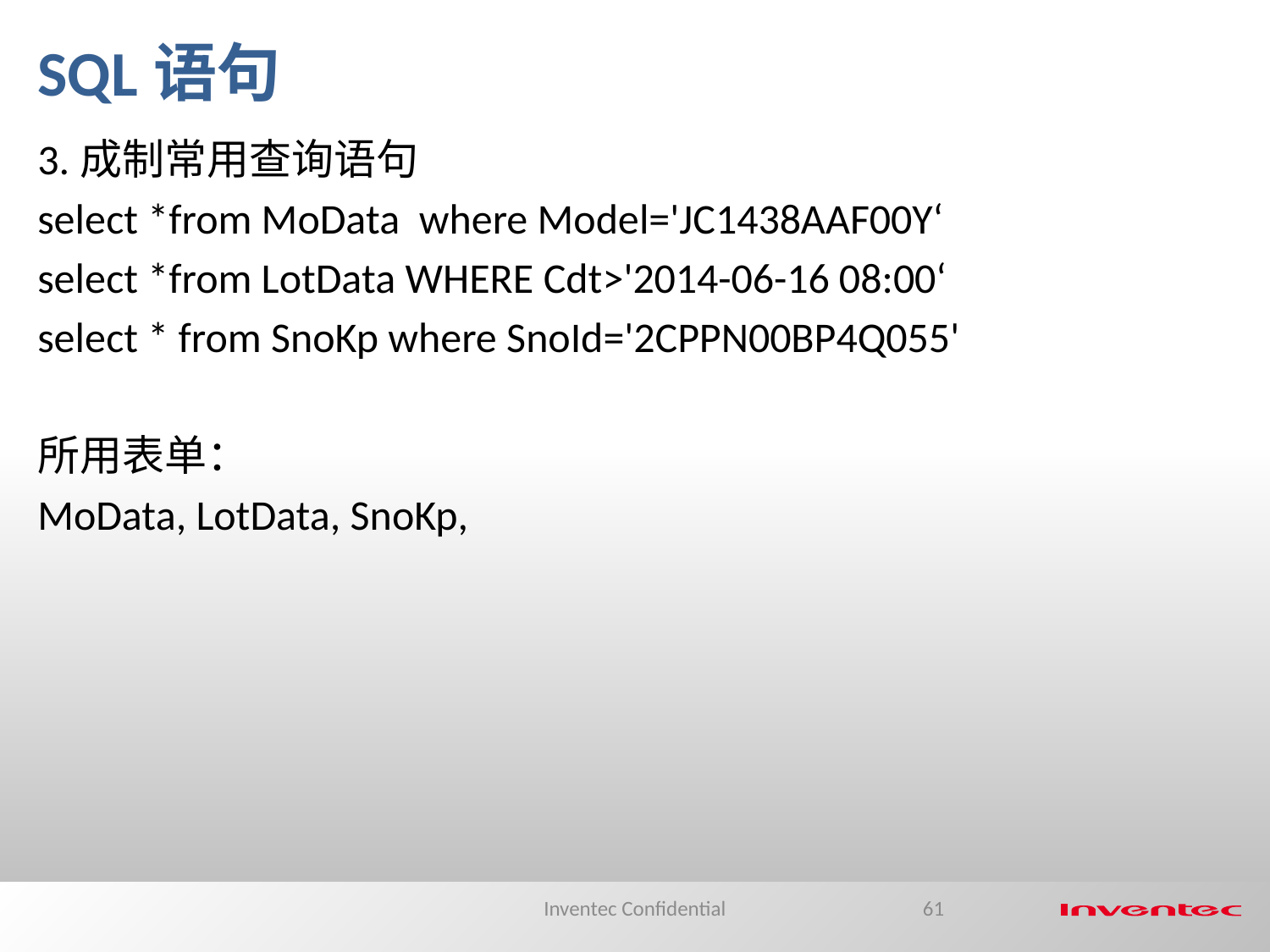

SQL语句
3.成制常用查询语句
select *from MoData  where Model='JC1438AAF00Y‘
select *from LotData WHERE Cdt>'2014-06-16 08:00‘
select * from SnoKp where SnoId='2CPPN00BP4Q055'

所用表单：
MoData, LotData, SnoKp,
Inventec Confidential
61